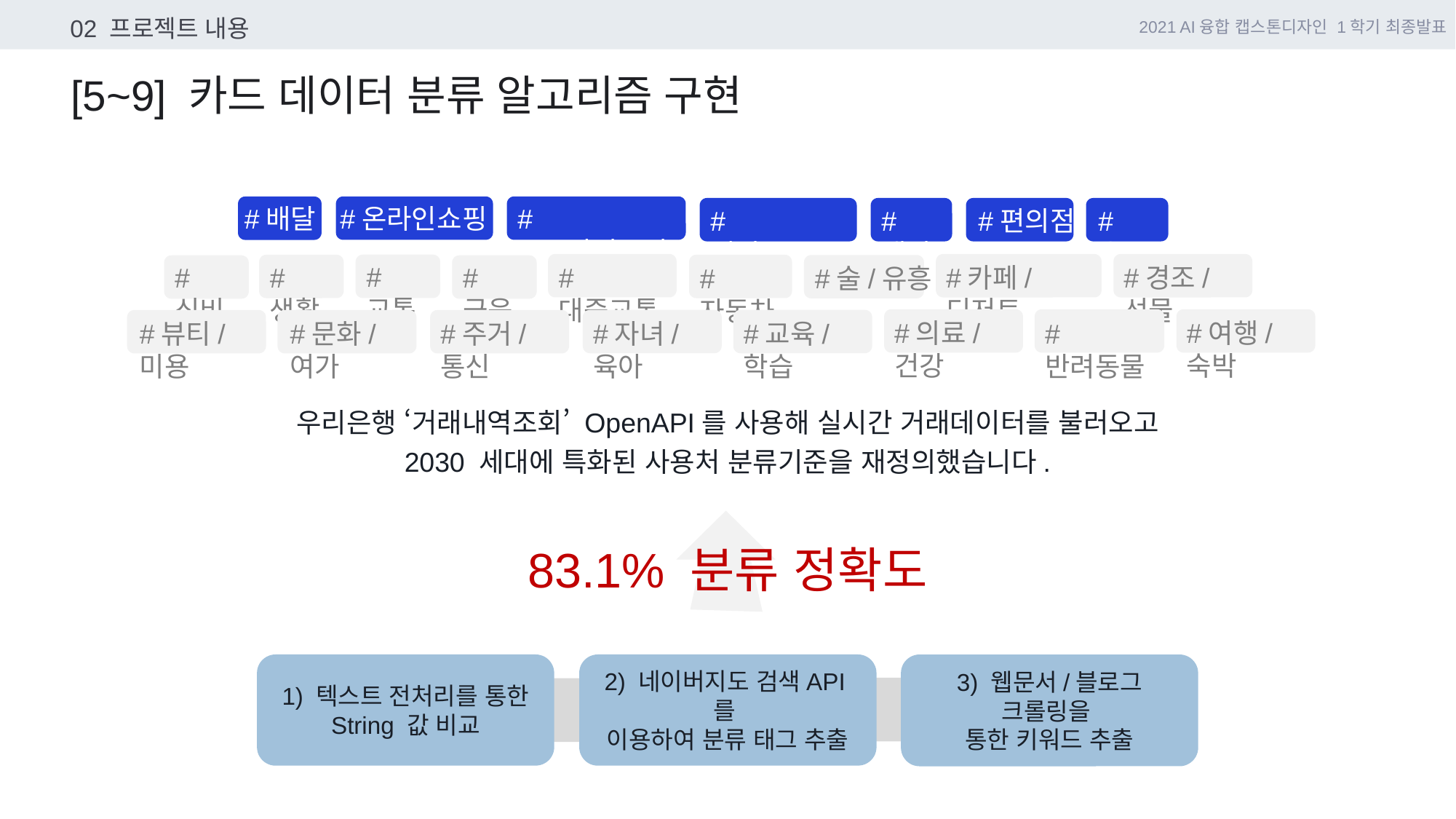

02 프로젝트 내용
2021 AI융합 캡스톤디자인 1학기 최종발표
[5~9] 카드 데이터 분류 알고리즘 구현
#배달

#온라인쇼핑
#오프라인쇼핑

#서비스구독
#택시
#편의점
#운동

#교통

#생활

#대중교통
#카페/디저트
#경조/선물

#식비
#금융
#자동차
#술/유흥

#의료/건강
#여행/숙박
#자녀/육아
#교육/학습
#뷰티/미용
#문화/여가
#주거/통신
#반려동물
우리은행 ‘거래내역조회’ OpenAPI를 사용해 실시간 거래데이터를 불러오고
2030 세대에 특화된 사용처 분류기준을 재정의했습니다.

83.1% 분류 정확도
2) 네이버지도 검색API를
이용하여 분류 태그 추출
3) 웹문서/블로그 크롤링을
통한 키워드 추출
1) 텍스트 전처리를 통한 String 값 비교